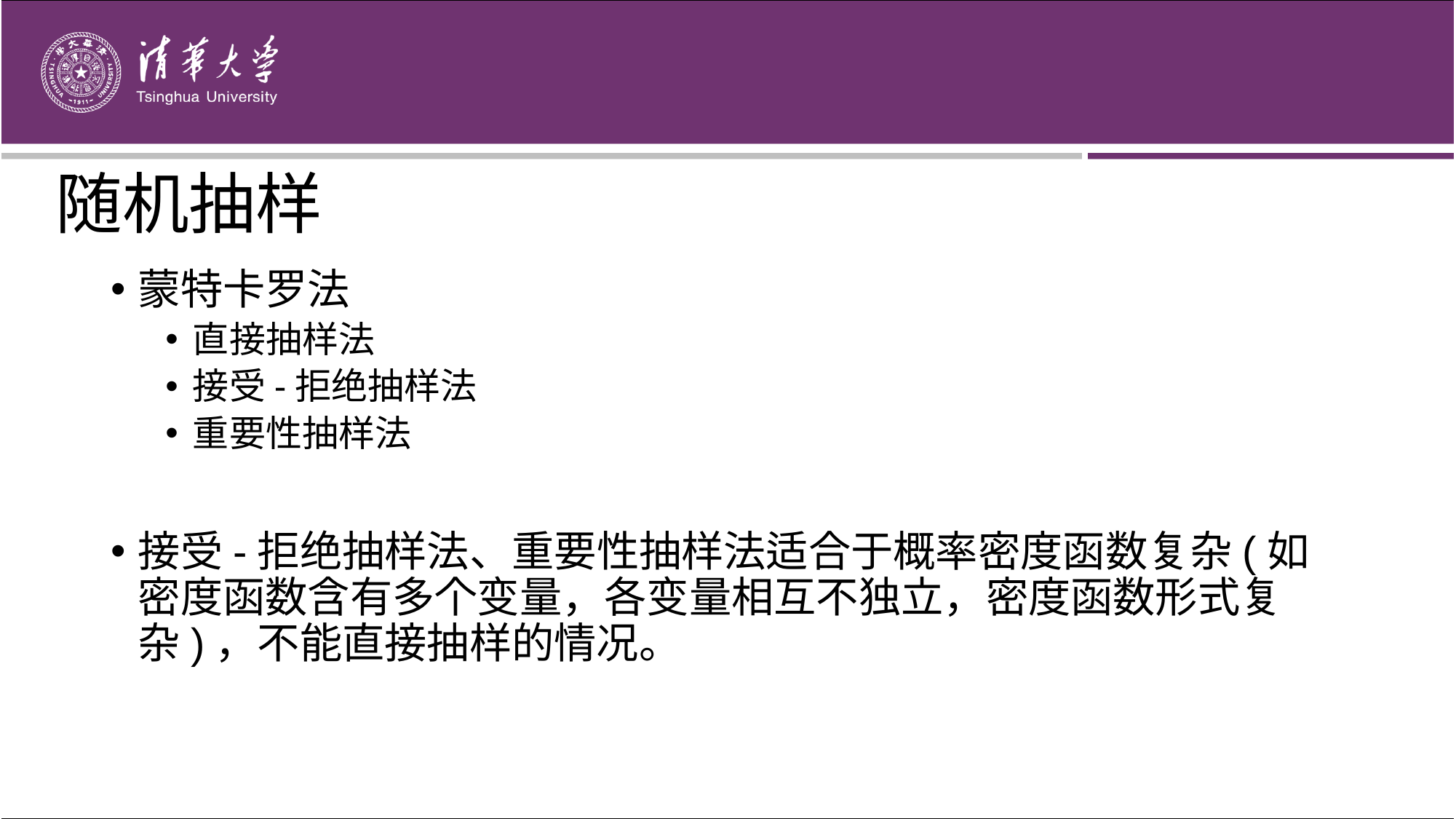

# 随机抽样
蒙特卡罗法
直接抽样法
接受-拒绝抽样法
重要性抽样法

接受-拒绝抽样法、重要性抽样法适合于概率密度函数复杂(如密度函数含有多个变量，各变量相互不独立，密度函数形式复杂)，不能直接抽样的情况。